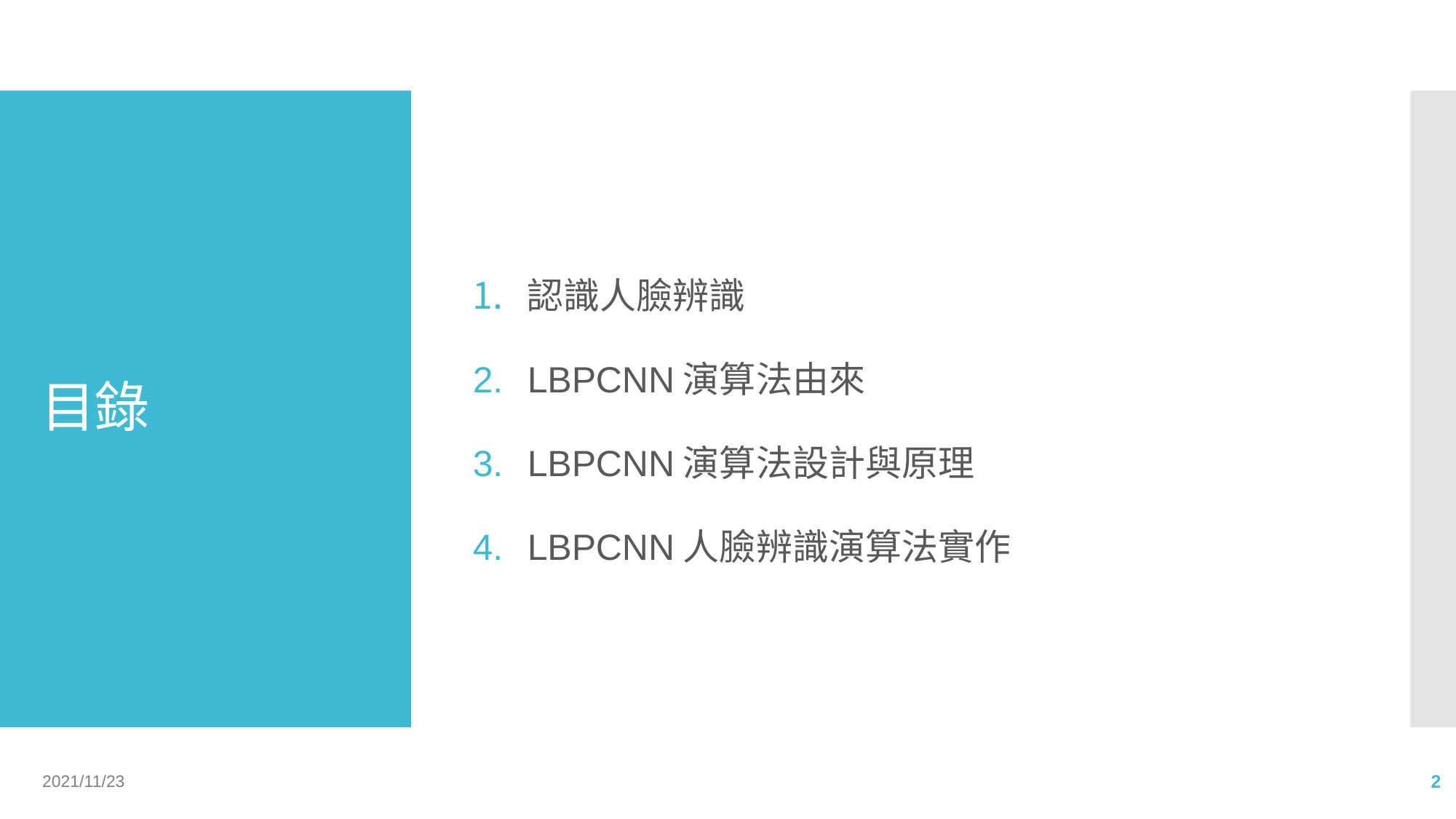

認識人臉辨識
LBPCNN演算法由來
LBPCNN演算法設計與原理
LBPCNN人臉辨識演算法實作
# 目錄
2021/11/23
2